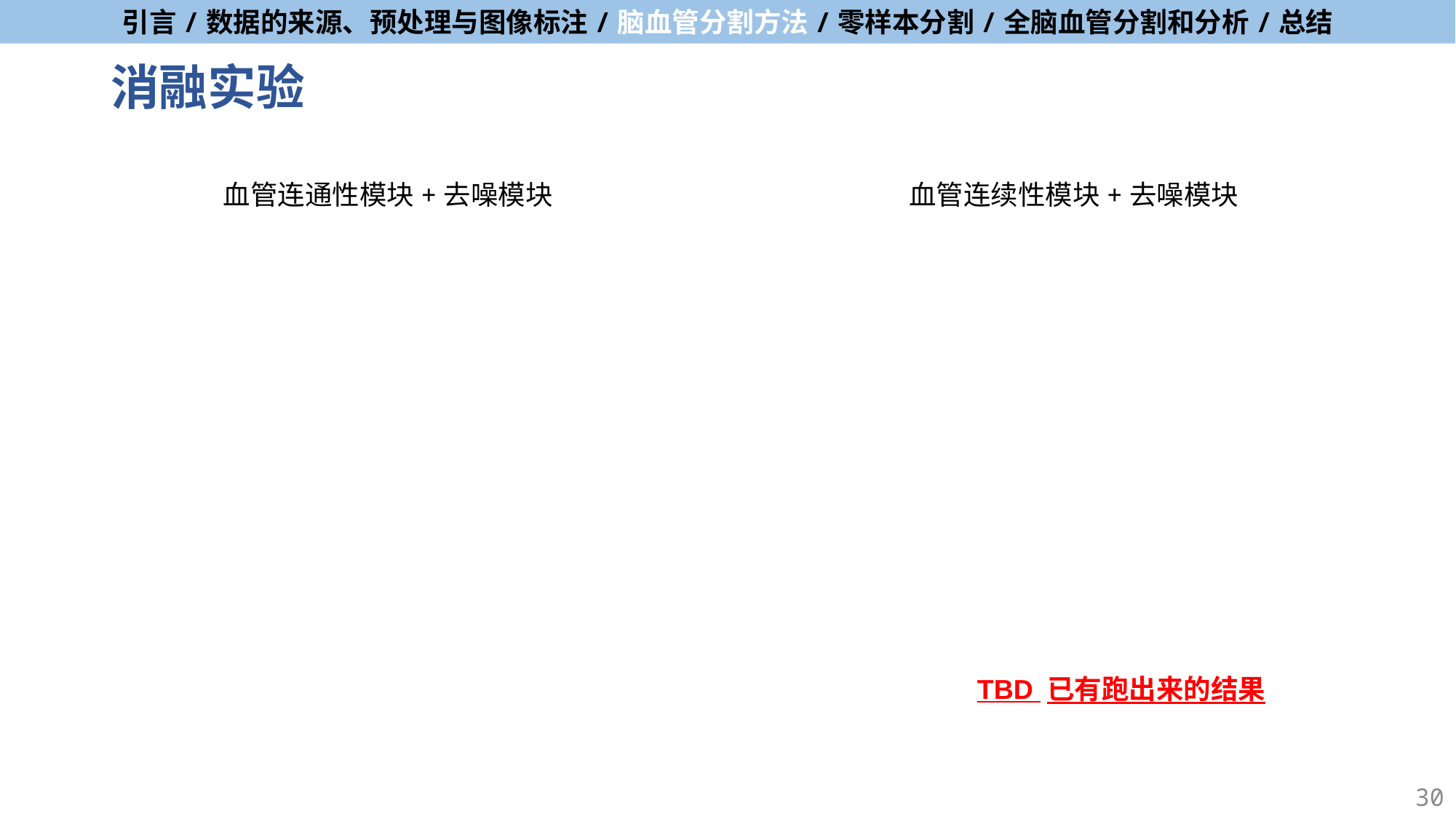

# 消融实验
血管连通性模块+去噪模块
血管连续性模块+去噪模块
TBD 已有跑出来的结果
30